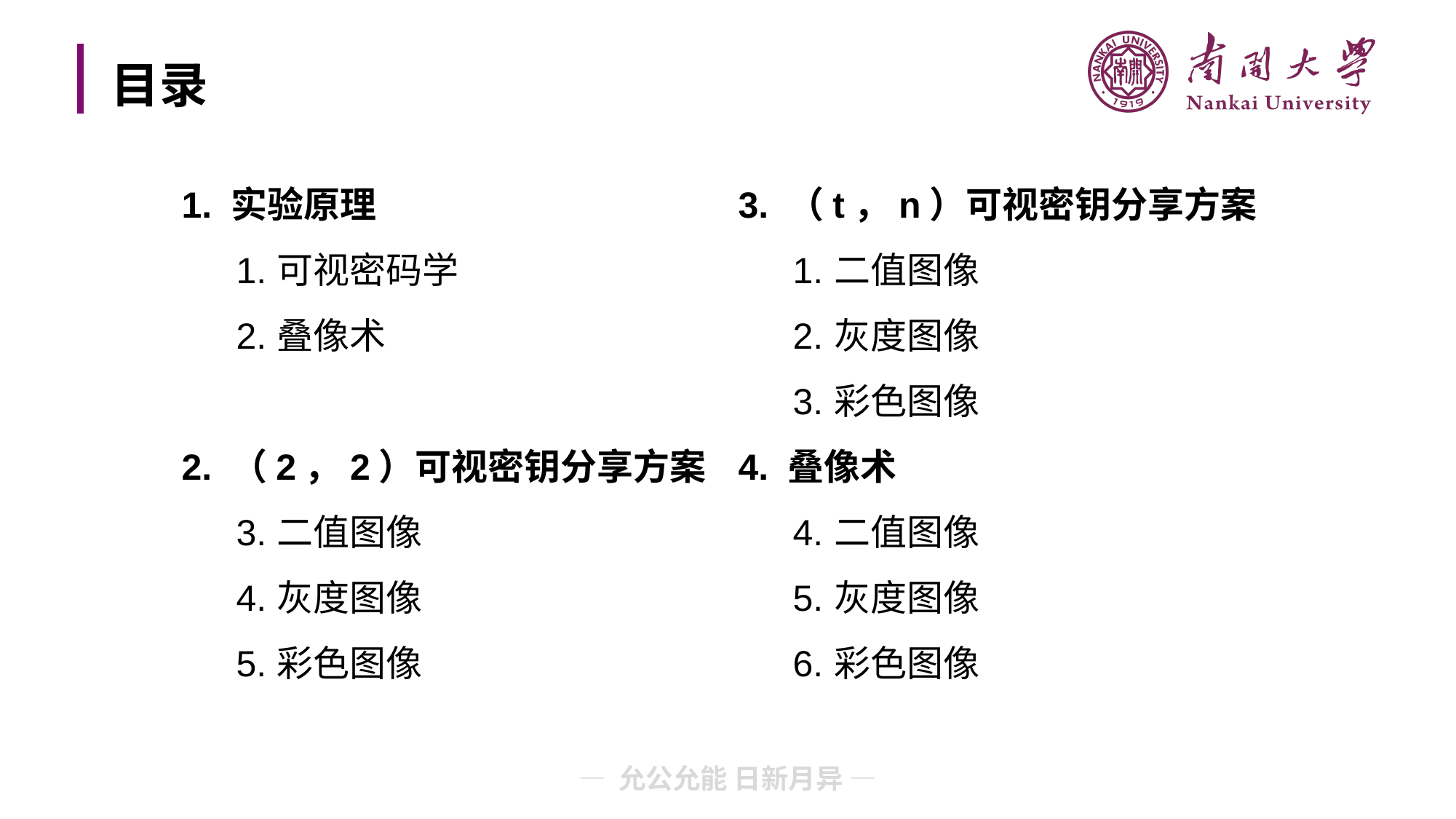

# 目录
1. 实验原理
可视密码学
叠像术

2. （2，2）可视密钥分享方案
二值图像
灰度图像
彩色图像
3. （t，n）可视密钥分享方案
二值图像
灰度图像
彩色图像
4. 叠像术
二值图像
灰度图像
彩色图像